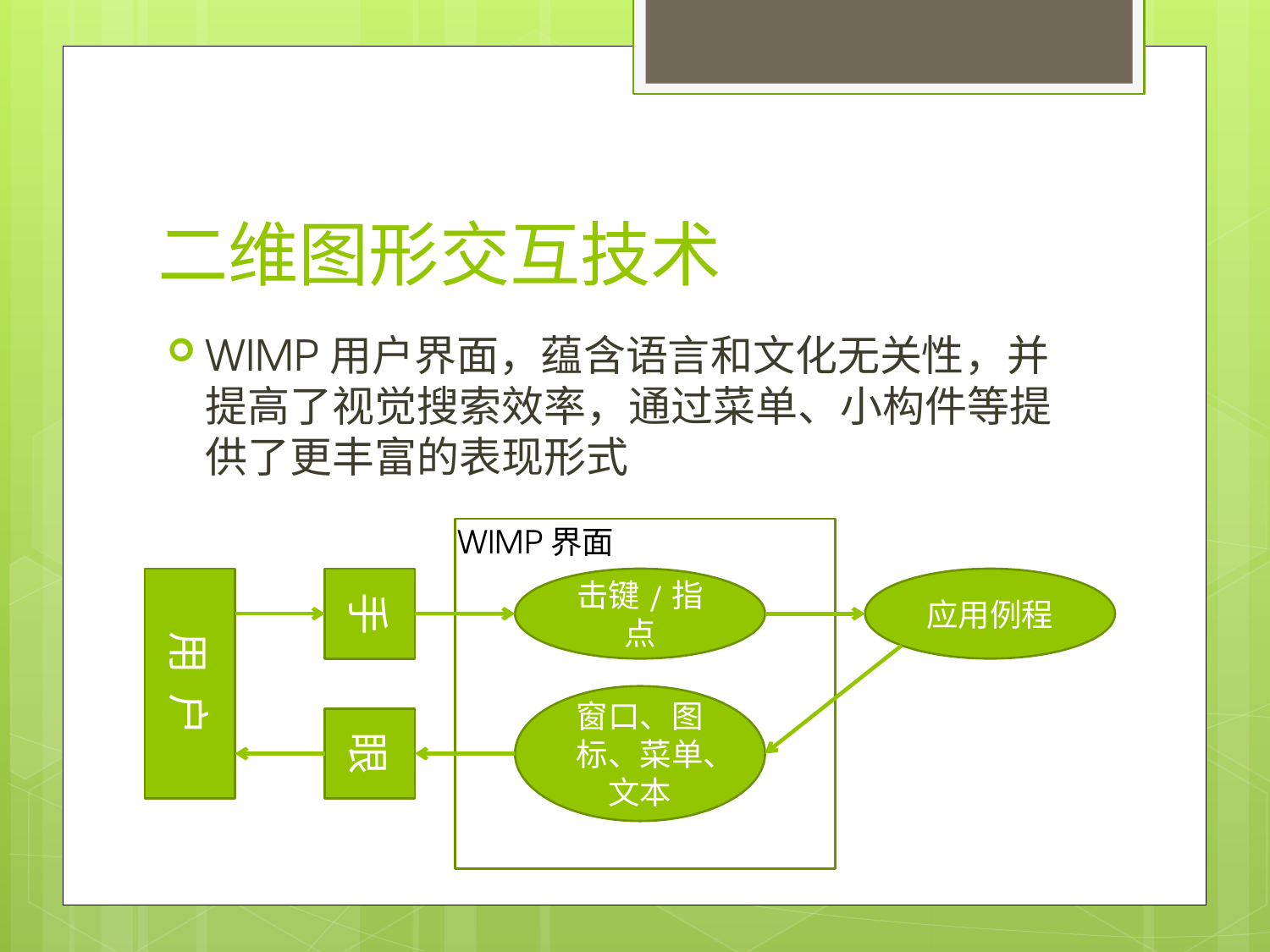

# 二维图形交互技术
WIMP用户界面，蕴含语言和文化无关性，并提高了视觉搜索效率，通过菜单、小构件等提供了更丰富的表现形式
WIMP界面

用  户
手
击键/指点
应用例程
窗口、图标、菜单、文本
眼